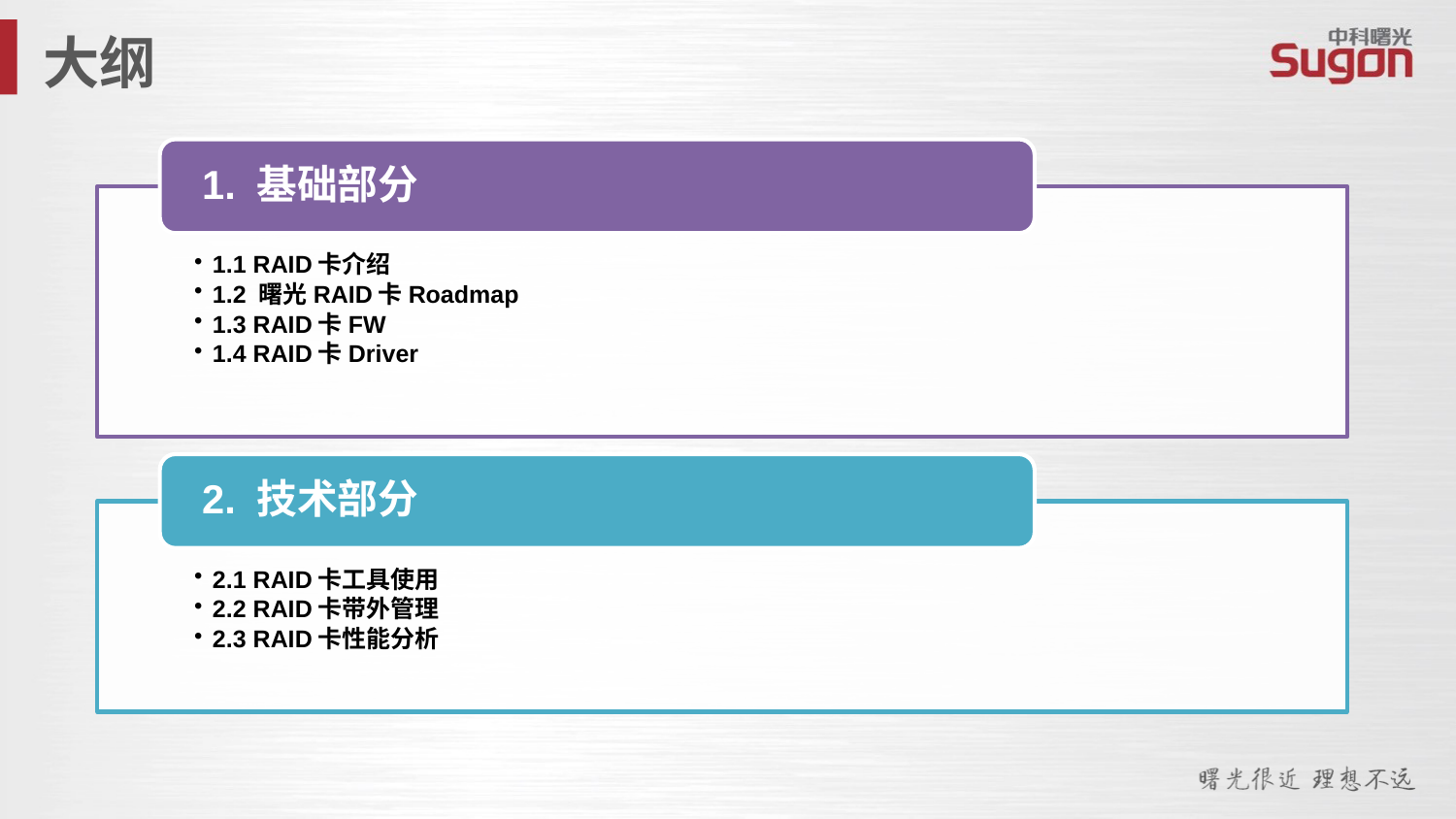

大纲
1.1 RAID卡介绍
1.2 曙光RAID卡Roadmap
1.3 RAID卡FW
1.4 RAID卡Driver
1. 基础部分
2.1 RAID卡工具使用
2.2 RAID卡带外管理
2.3 RAID卡性能分析
2. 技术部分